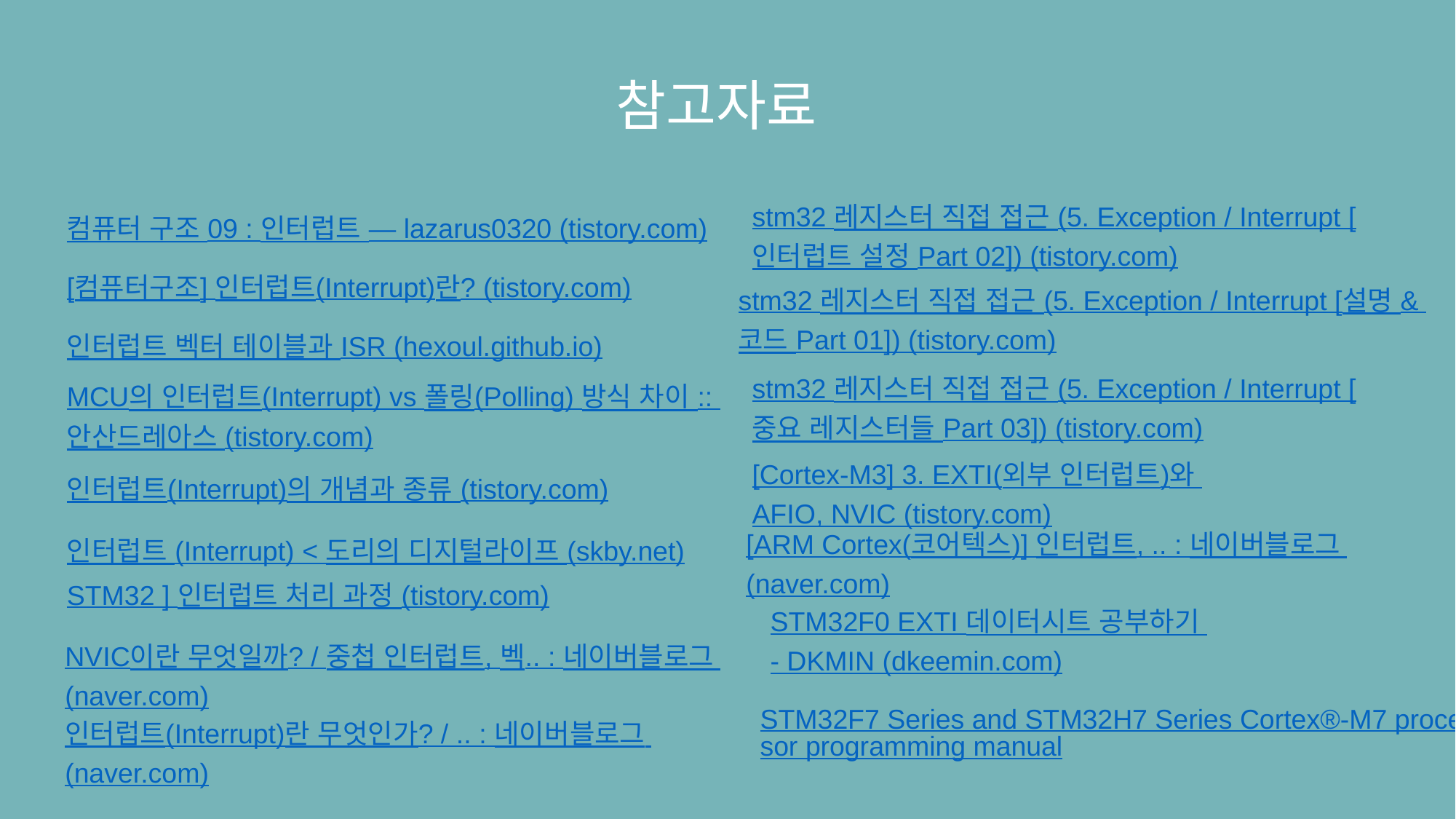

04.
참고자료
stm32 레지스터 직접 접근 (5. Exception / Interrupt [인터럽트 설정 Part 02]) (tistory.com)
컴퓨터 구조 09 : 인터럽트 — lazarus0320 (tistory.com)
[컴퓨터구조] 인터럽트(Interrupt)란? (tistory.com)
stm32 레지스터 직접 접근 (5. Exception / Interrupt [설명 & 코드 Part 01]) (tistory.com)
인터럽트 벡터 테이블과 ISR (hexoul.github.io)
stm32 레지스터 직접 접근 (5. Exception / Interrupt [중요 레지스터들 Part 03]) (tistory.com)
MCU의 인터럽트(Interrupt) vs 폴링(Polling) 방식 차이 :: 안산드레아스 (tistory.com)
[Cortex-M3] 3. EXTI(외부 인터럽트)와 AFIO, NVIC (tistory.com)
인터럽트(Interrupt)의 개념과 종류 (tistory.com)
[ARM Cortex(코어텍스)] 인터럽트, .. : 네이버블로그 (naver.com)
인터럽트 (Interrupt) < 도리의 디지털라이프 (skby.net)
STM32 ] 인터럽트 처리 과정 (tistory.com)
STM32F0 EXTI 데이터시트 공부하기 - DKMIN (dkeemin.com)
NVIC이란 무엇일까? / 중첩 인터럽트, 벡.. : 네이버블로그 (naver.com)
STM32F7 Series and STM32H7 Series Cortex®-M7 processor programming manual
인터럽트(Interrupt)란 무엇인가? / .. : 네이버블로그 (naver.com)